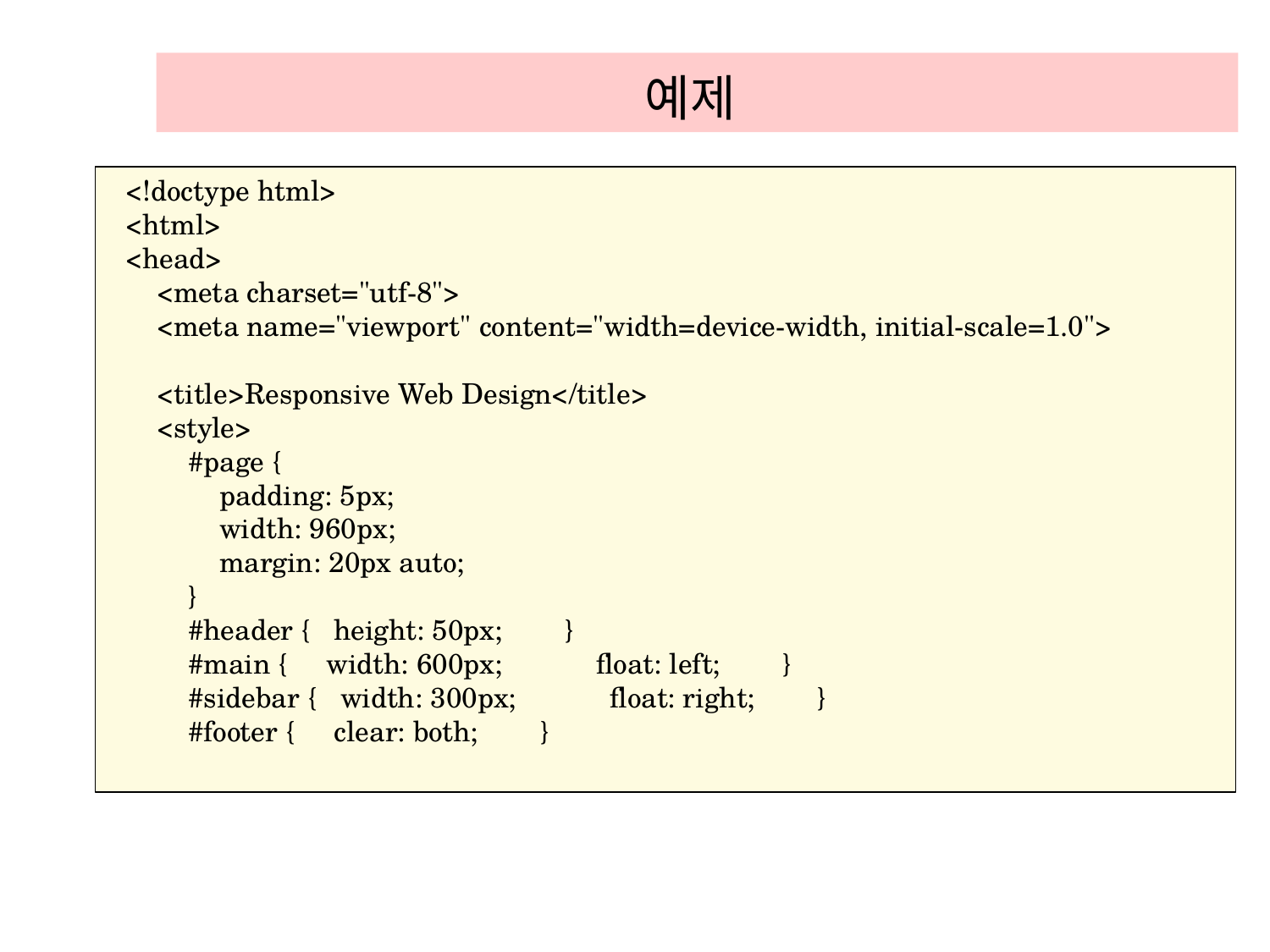

# 예제
<!doctype html>
<html>
<head>
    <meta charset="utf-8">
    <meta name="viewport" content="width=device-width, initial-scale=1.0">

    <title>Responsive Web Design</title>
    <style>
        #page {
            padding: 5px;
            width: 960px;
            margin: 20px auto;
        }
        #header {   height: 50px;        }
        #main {     width: 600px;            float: left;        }
        #sidebar {   width: 300px;            float: right;        }
        #footer {     clear: both;        }